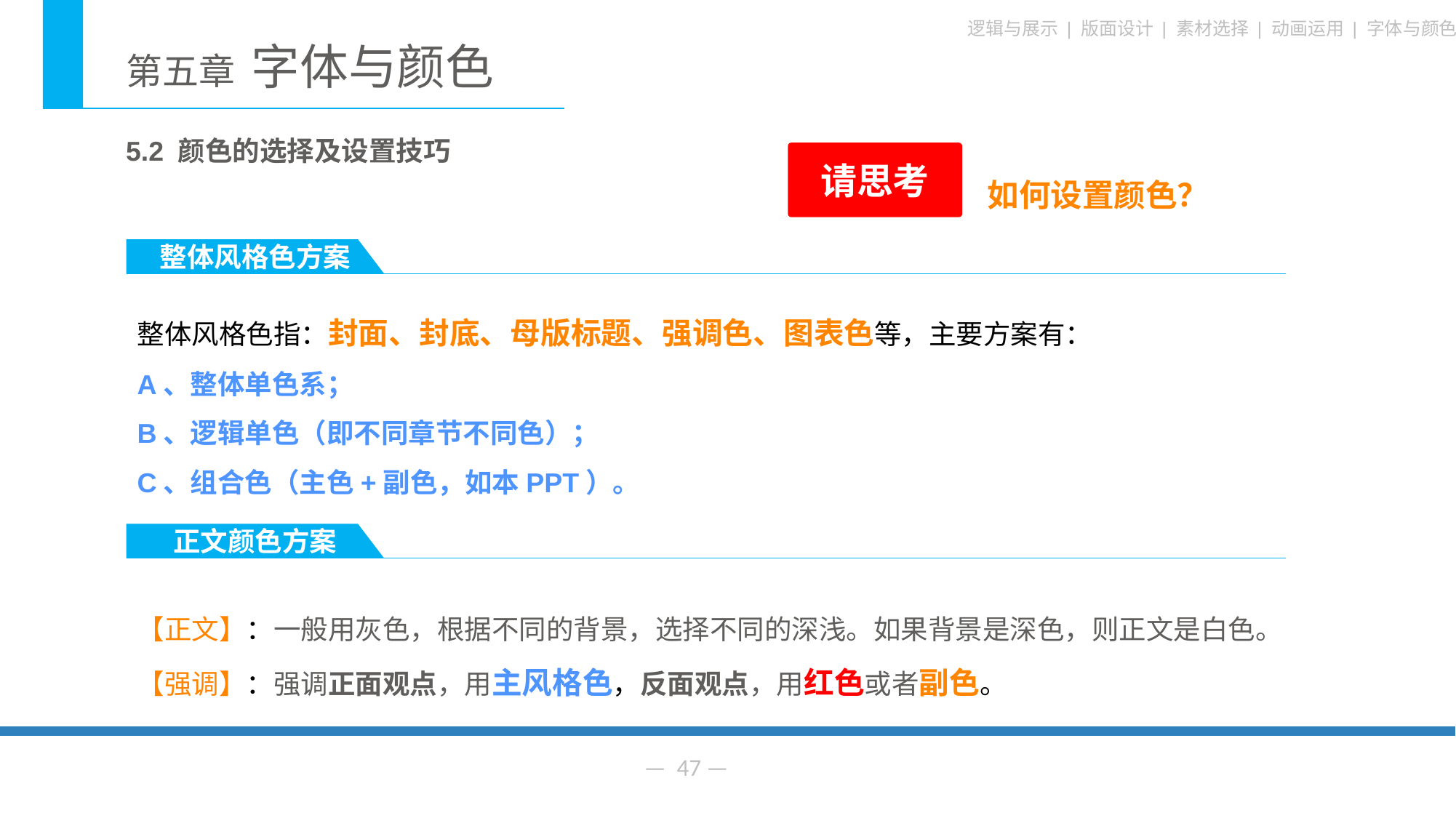

5.2 颜色的选择及设置技巧
请思考
如何设置颜色？
整体风格色方案
整体风格色指：封面、封底、母版标题、强调色、图表色等，主要方案有：
A、整体单色系；
B、逻辑单色（即不同章节不同色）；
C、组合色（主色+副色，如本PPT）。
正文颜色方案
【正文】：一般用灰色，根据不同的背景，选择不同的深浅。如果背景是深色，则正文是白色。
【强调】：强调正面观点，用主风格色，反面观点，用红色或者副色。